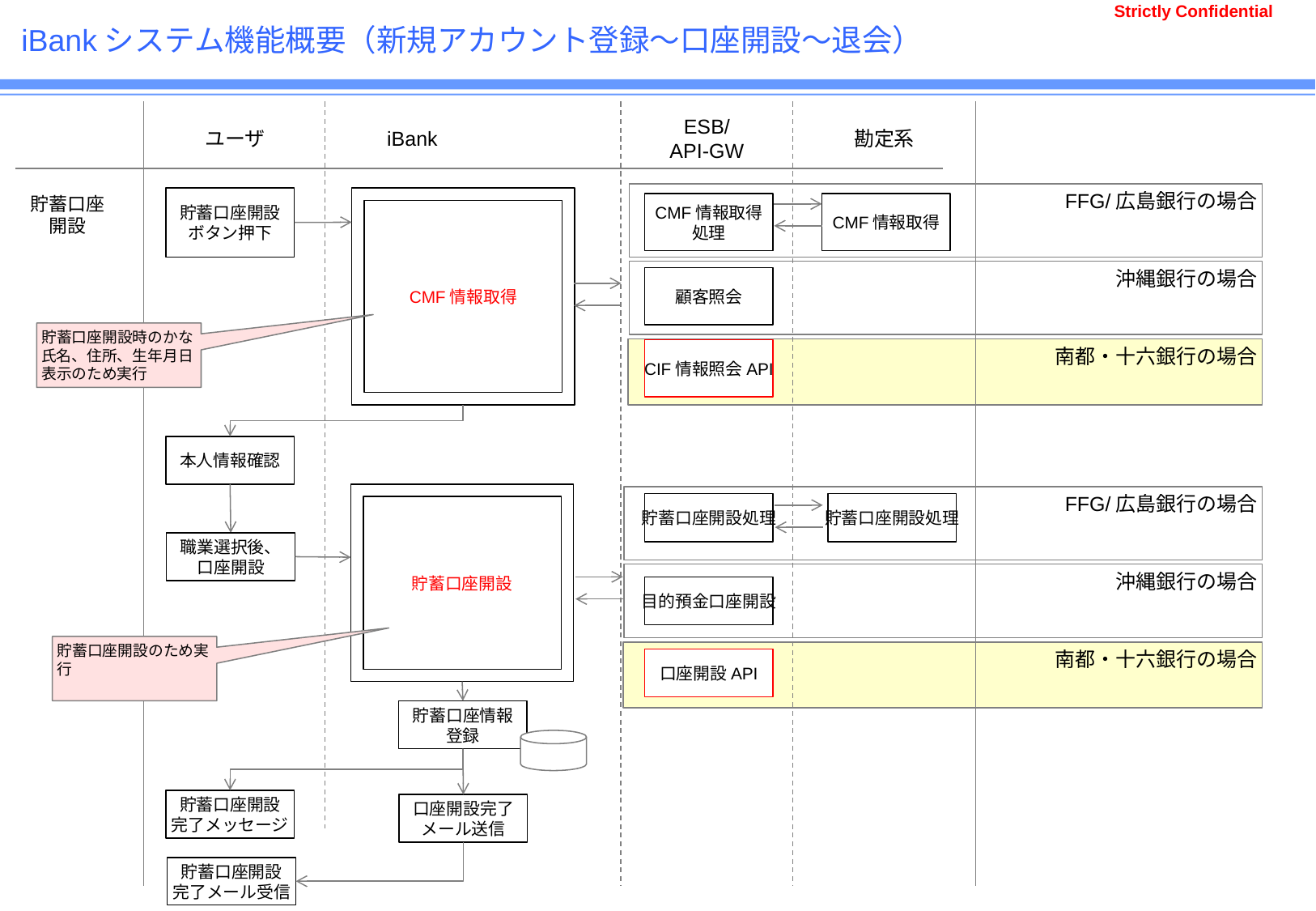

# iBankシステム機能概要（新規アカウント登録～口座開設～退会）
ユーザ
iBank
ESB/
API-GW
勘定系
FFG/広島銀行の場合
CMF情報取得
貯蓄口座開設
ボタン押下
貯蓄口座
開設
CMF情報取得
処理
CMF情報取得
沖縄銀行の場合
顧客照会
貯蓄口座開設時のかな氏名、住所、生年月日表示のため実行
南都・十六銀行の場合
CIF情報照会API
本人情報確認
貯蓄口座開設
FFG/広島銀行の場合
貯蓄口座開設処理
貯蓄口座開設処理
職業選択後、
口座開設
沖縄銀行の場合
目的預金口座開設
貯蓄口座開設のため実行
南都・十六銀行の場合
口座開設API
貯蓄口座情報
登録

貯蓄口座開設
完了メッセージ
口座開設完了
メール送信
貯蓄口座開設
完了メール受信